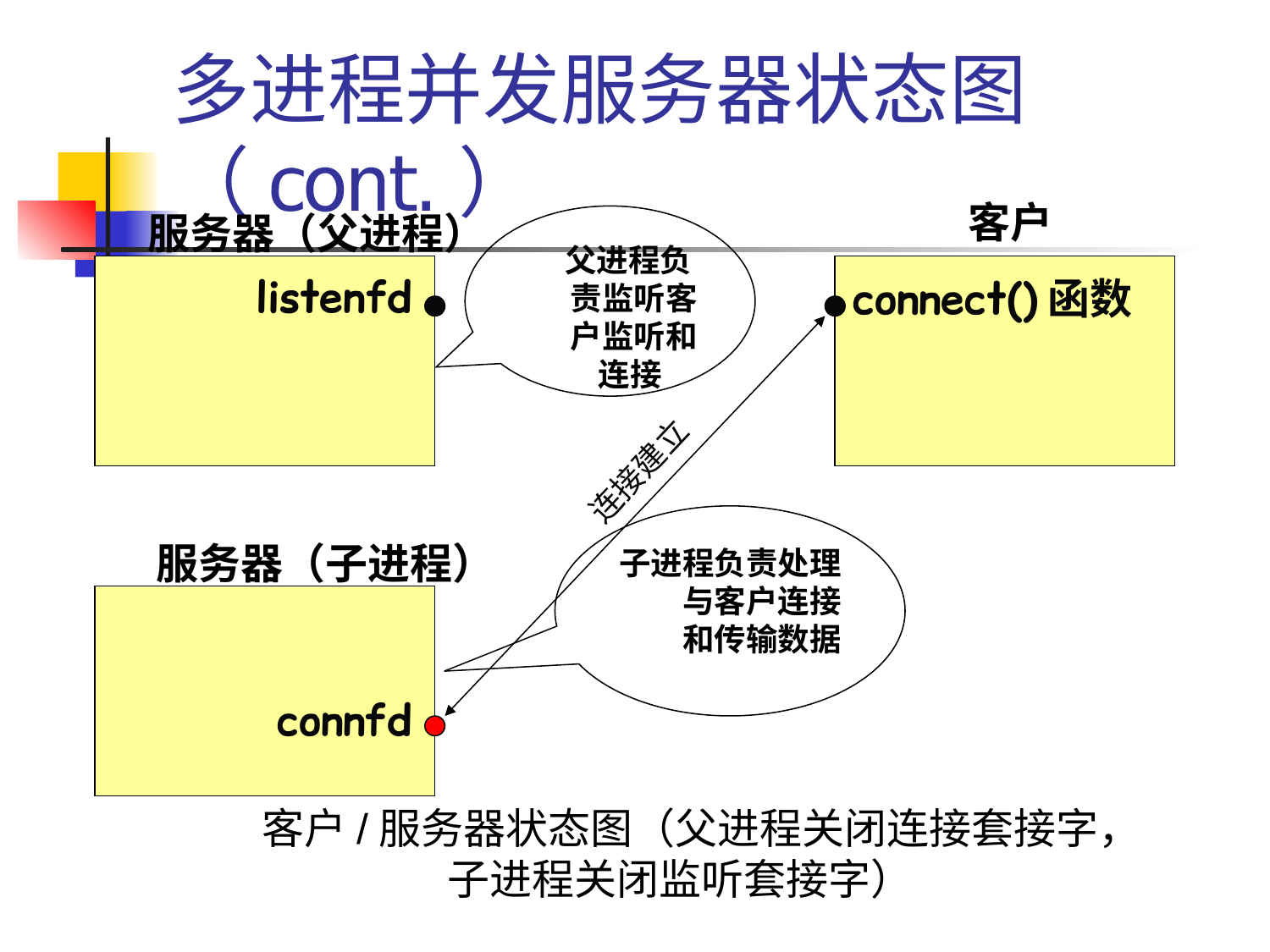

# 多进程并发服务器状态图（cont.）
客户
服务器（父进程）
    父进程负责监听客户监听和连接

listenfd
connect()函数

连接建立
子进程负责处理与客户连接和传输数据
服务器（子进程）

connfd

客户/服务器状态图（父进程关闭连接套接字，子进程关闭监听套接字）